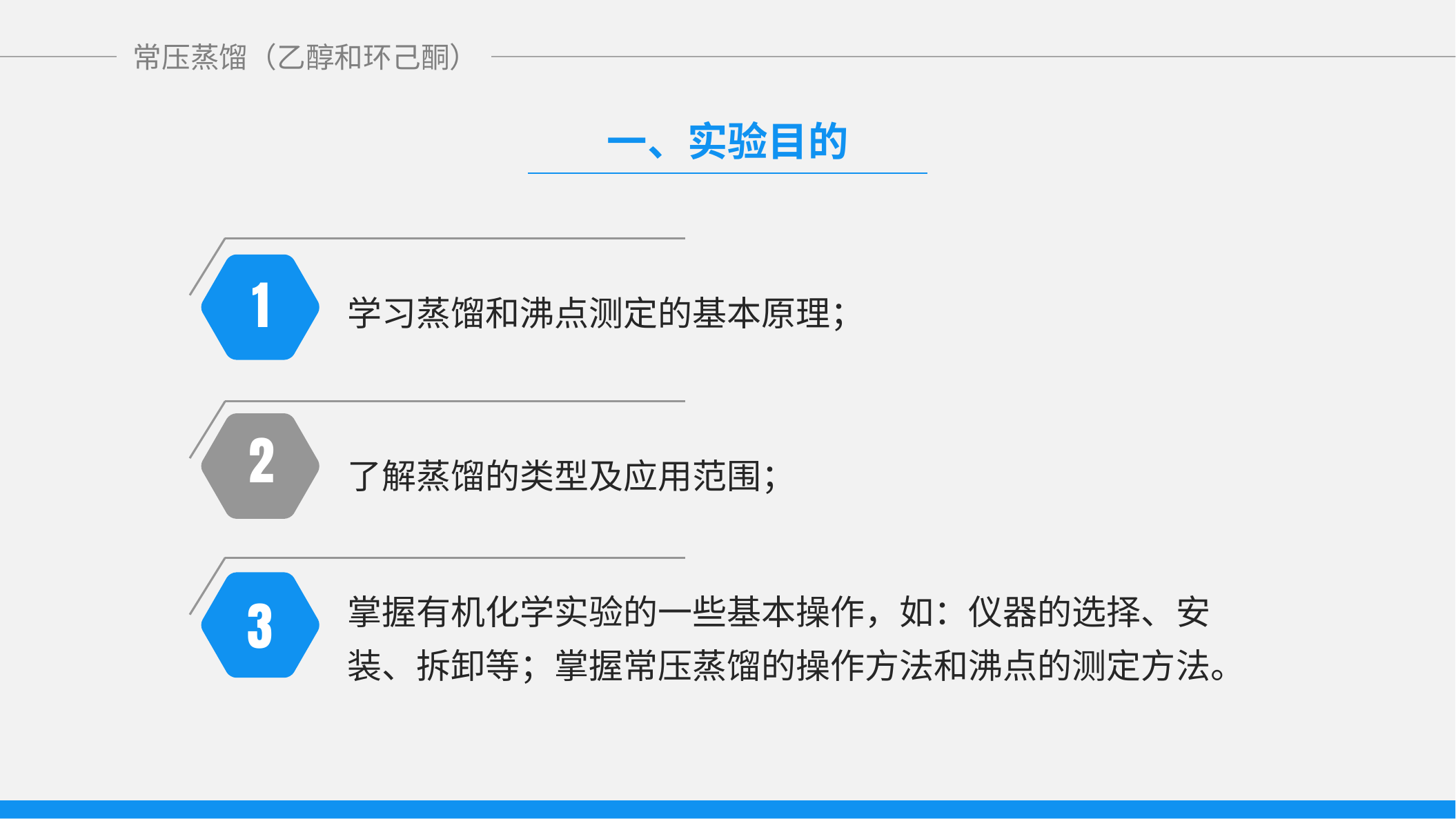

一、实验目的

1
学习蒸馏和沸点测定的基本原理；

2
了解蒸馏的类型及应用范围；

3
掌握有机化学实验的一些基本操作，如：仪器的选择、安装、拆卸等；掌握常压蒸馏的操作方法和沸点的测定方法。